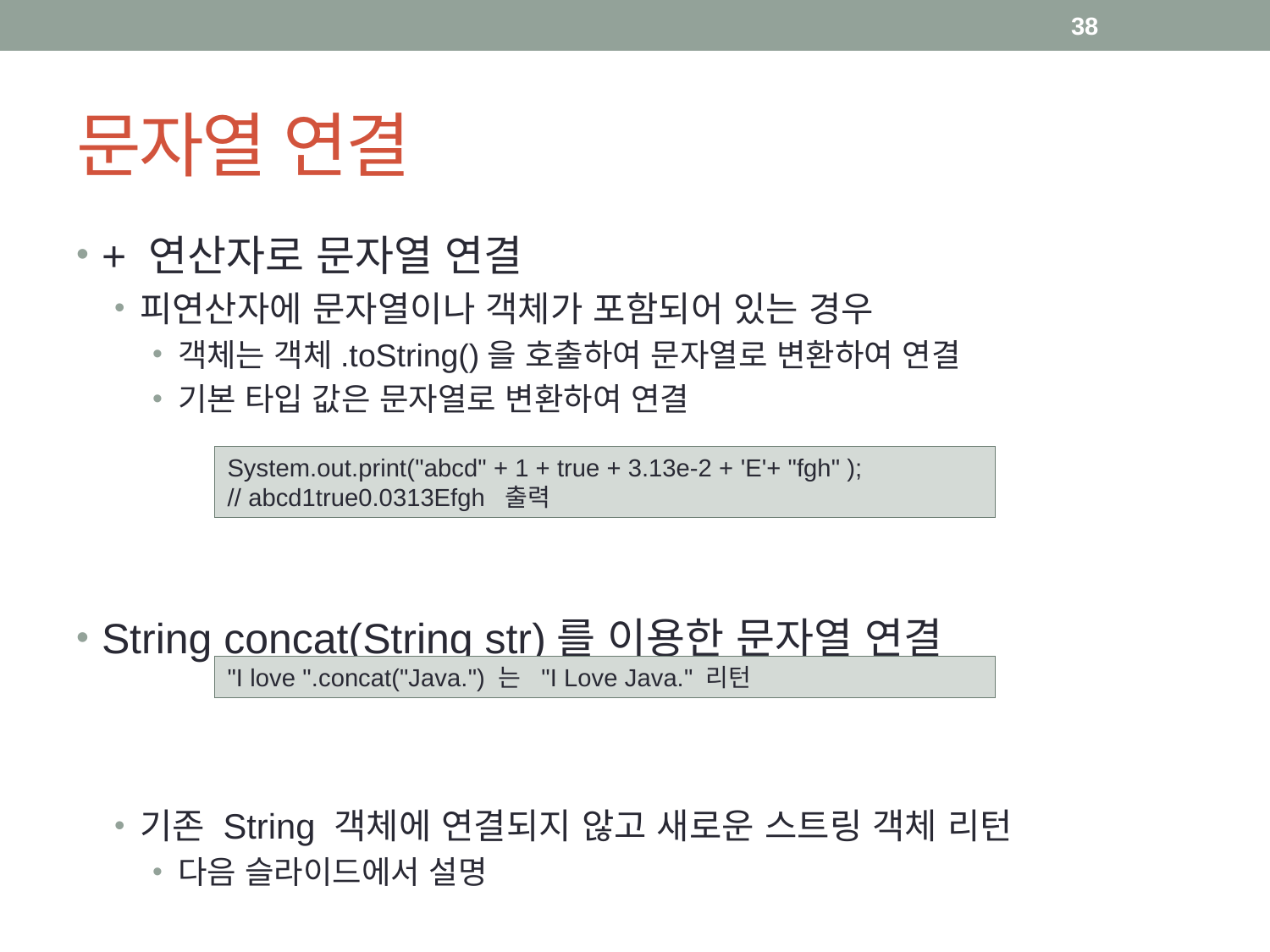

38
# 문자열 연결
+ 연산자로 문자열 연결
피연산자에 문자열이나 객체가 포함되어 있는 경우
객체는 객체.toString()을 호출하여 문자열로 변환하여 연결
기본 타입 값은 문자열로 변환하여 연결

String concat(String str)를 이용한 문자열 연결

기존 String 객체에 연결되지 않고 새로운 스트링 객체 리턴
다음 슬라이드에서 설명
System.out.print("abcd" + 1 + true + 3.13e-2 + 'E'+ "fgh" );
// abcd1true0.0313Efgh  출력
"I love ".concat("Java.") 는  "I Love Java." 리턴